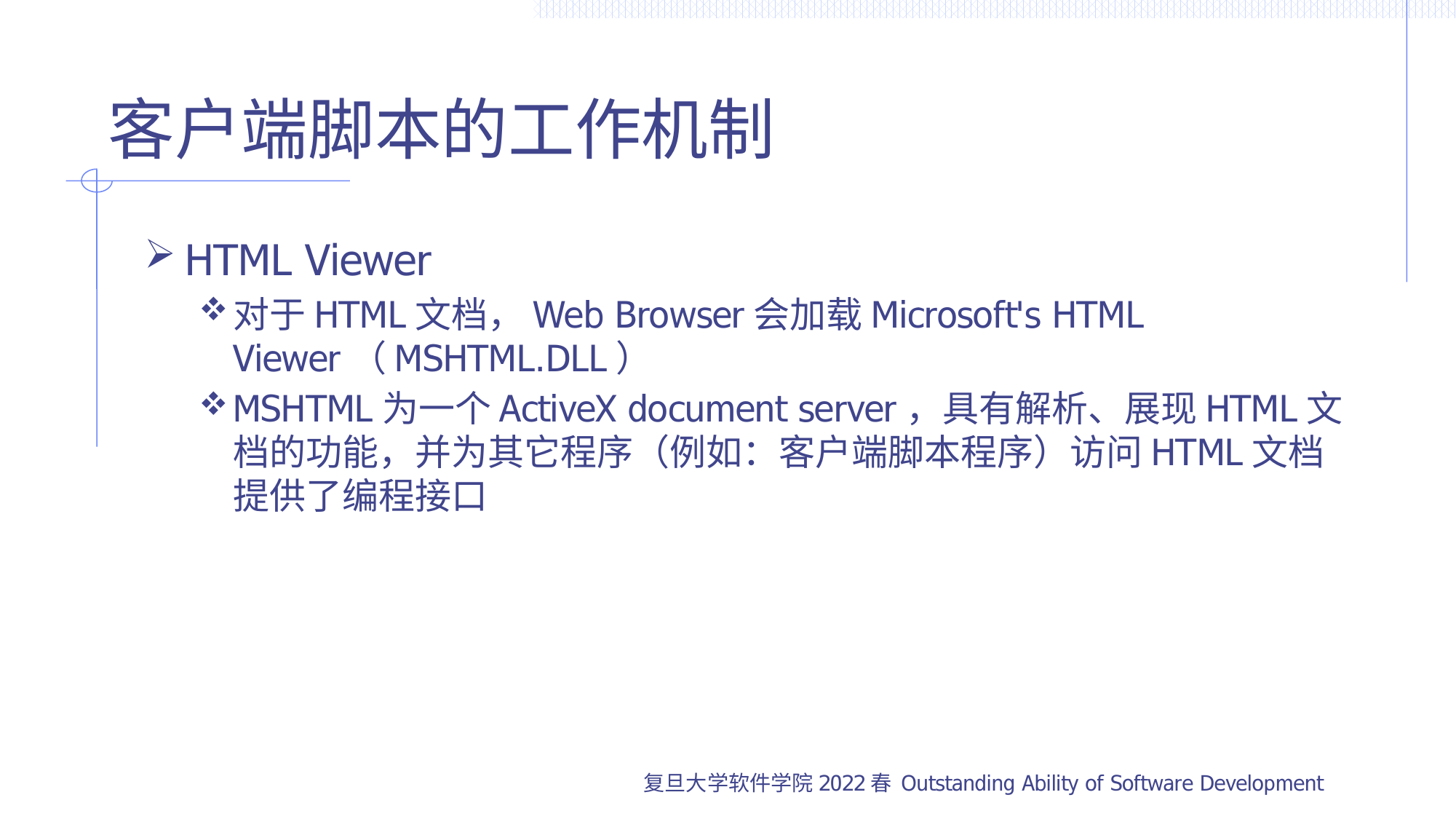

# 客户端脚本的工作机制
HTML Viewer
对于HTML文档，Web Browser会加载Microsoft's HTML Viewer（MSHTML.DLL）
MSHTML为一个ActiveX document server，具有解析、展现HTML文档的功能，并为其它程序（例如：客户端脚本程序）访问HTML文档提供了编程接口